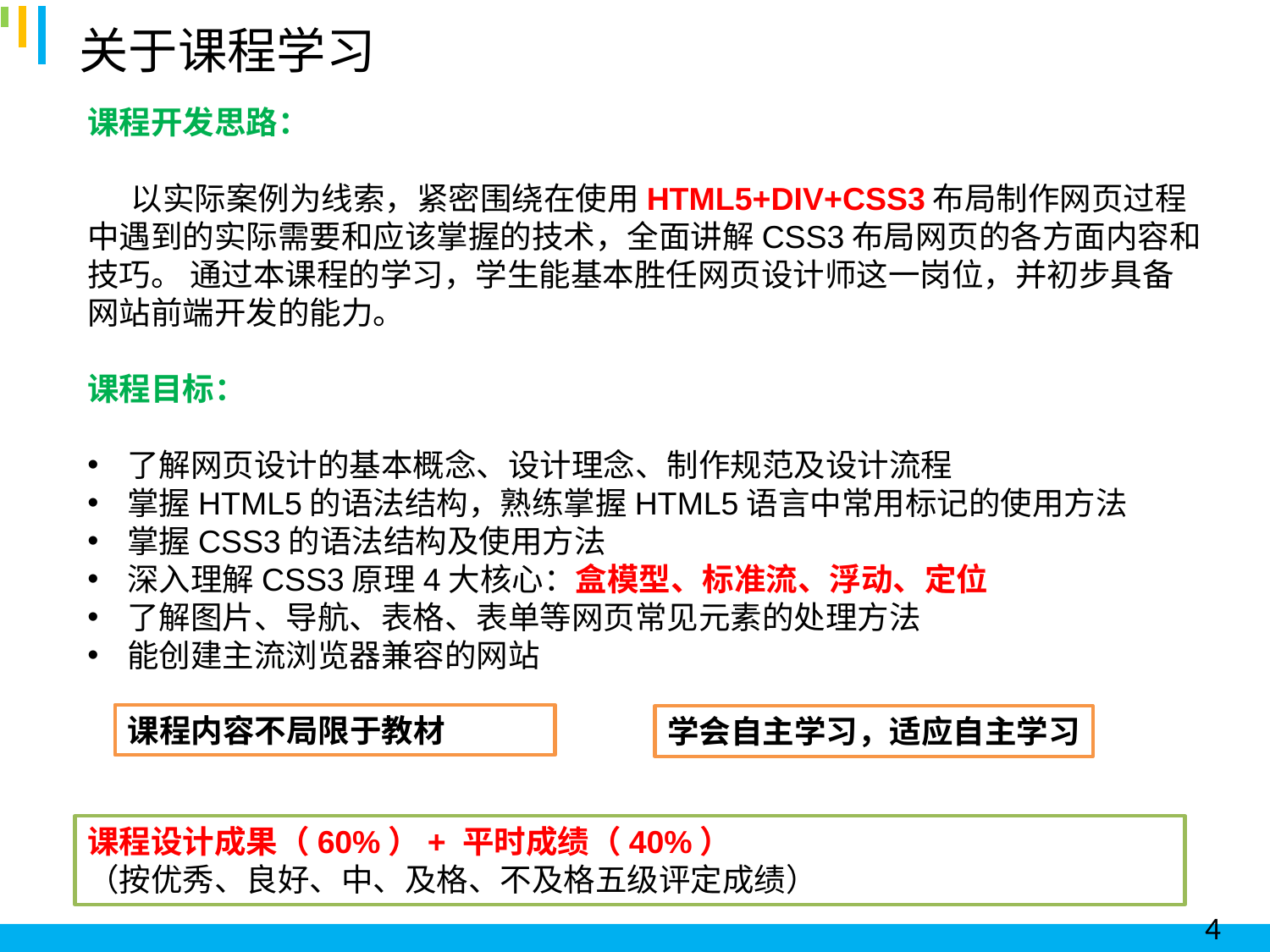

关于课程学习
课程开发思路：

     以实际案例为线索，紧密围绕在使用HTML5+DIV+CSS3布局制作网页过程中遇到的实际需要和应该掌握的技术，全面讲解CSS3布局网页的各方面内容和技巧。 通过本课程的学习，学生能基本胜任网页设计师这一岗位，并初步具备网站前端开发的能力。

课程目标：

了解网页设计的基本概念、设计理念、制作规范及设计流程
掌握HTML5的语法结构，熟练掌握HTML5语言中常用标记的使用方法
掌握CSS3的语法结构及使用方法
深入理解CSS3原理4大核心：盒模型、标准流、浮动、定位
了解图片、导航、表格、表单等网页常见元素的处理方法
能创建主流浏览器兼容的网站
课程内容不局限于教材
学会自主学习，适应自主学习
课程设计成果（60%）+ 平时成绩（40%）
（按优秀、良好、中、及格、不及格五级评定成绩）
4